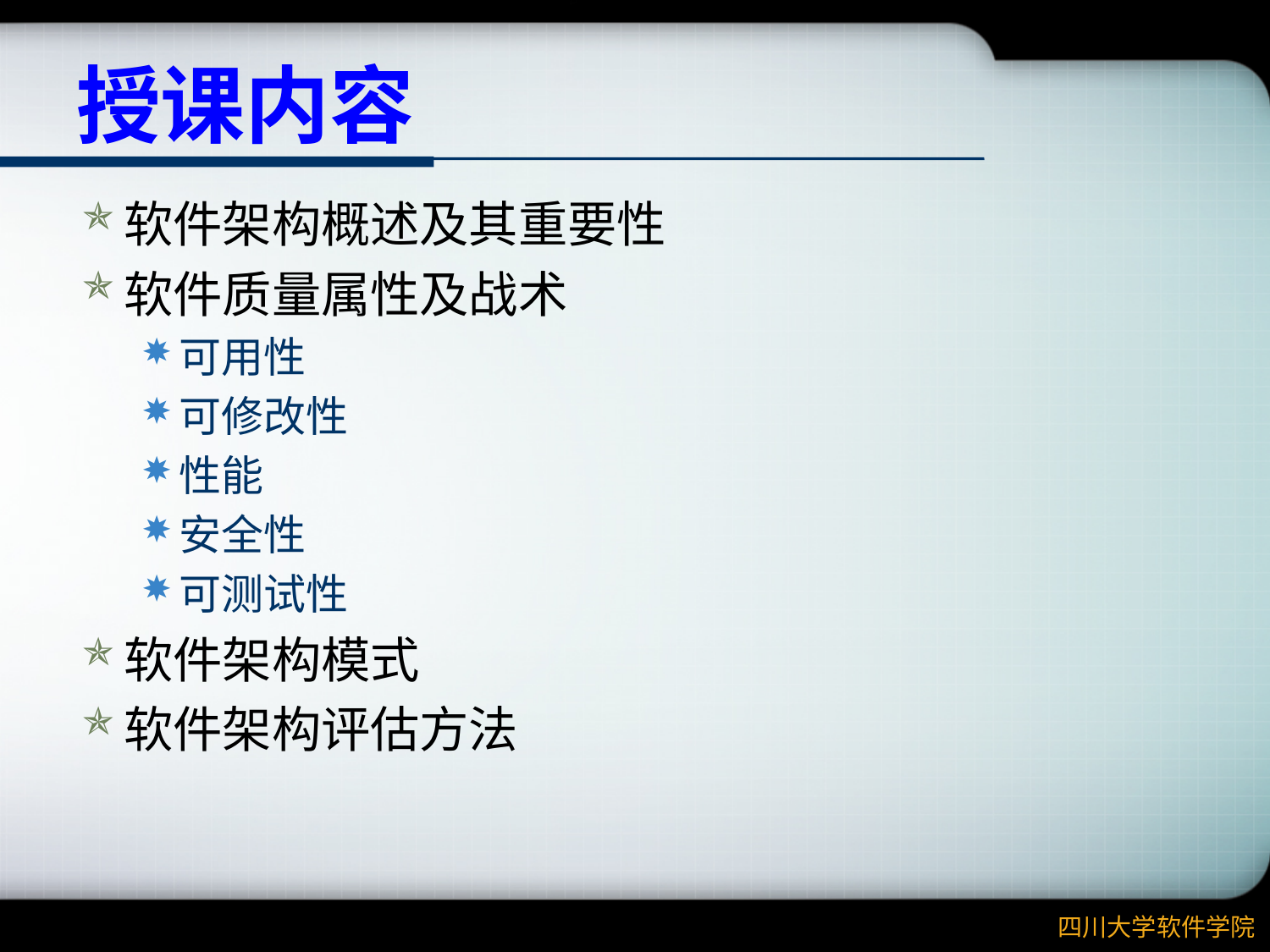

# 授课内容
软件架构概述及其重要性
软件质量属性及战术
可用性
可修改性
性能
安全性
可测试性
软件架构模式
软件架构评估方法